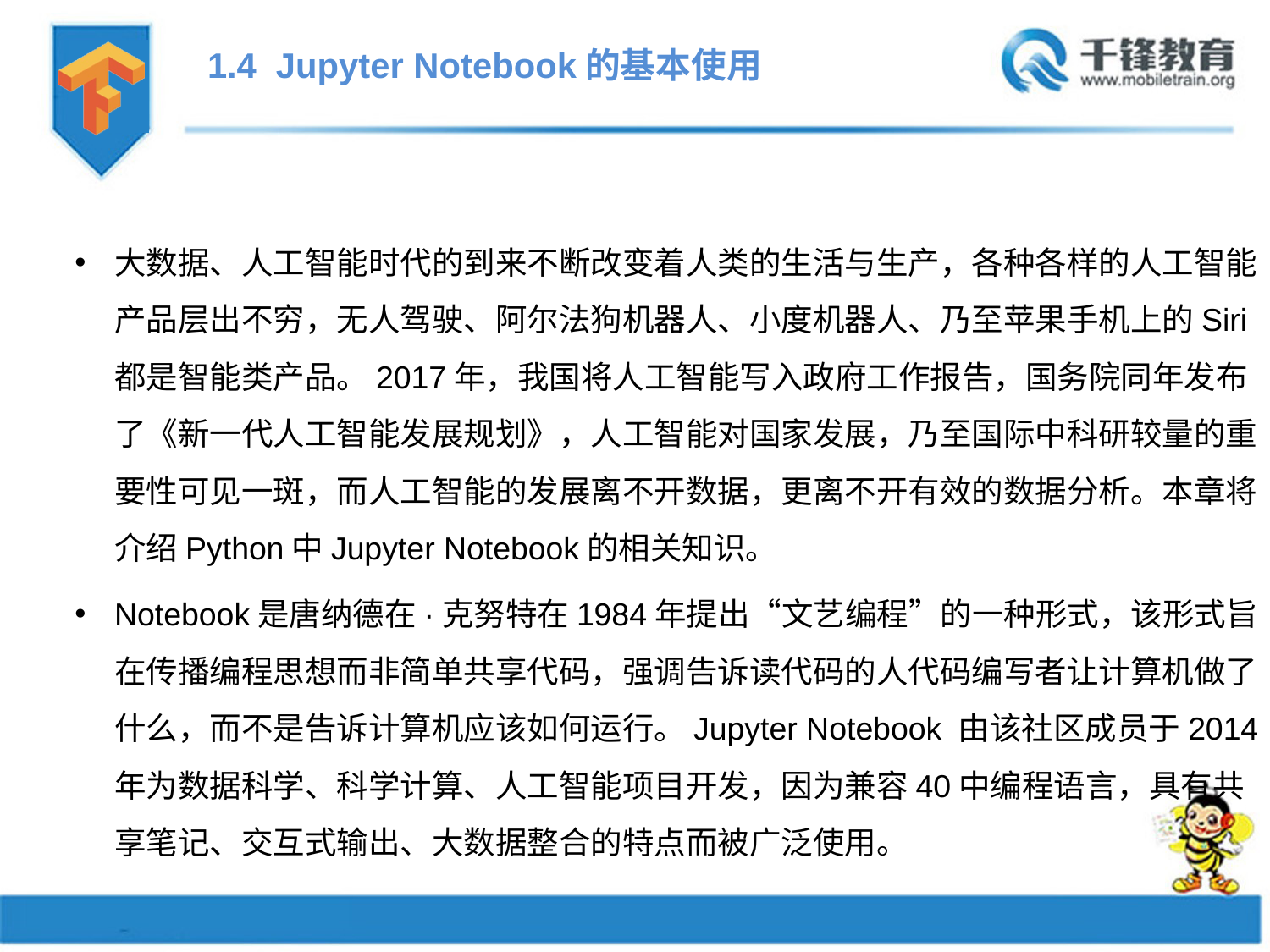

1.4  Jupyter Notebook的基本使用
大数据、人工智能时代的到来不断改变着人类的生活与生产，各种各样的人工智能产品层出不穷，无人驾驶、阿尔法狗机器人、小度机器人、乃至苹果手机上的Siri都是智能类产品。2017年，我国将人工智能写入政府工作报告，国务院同年发布了《新一代人工智能发展规划》，人工智能对国家发展，乃至国际中科研较量的重要性可见一斑，而人工智能的发展离不开数据，更离不开有效的数据分析。本章将介绍Python中Jupyter Notebook的相关知识。
Notebook是唐纳德在·克努特在1984年提出“文艺编程”的一种形式，该形式旨在传播编程思想而非简单共享代码，强调告诉读代码的人代码编写者让计算机做了什么，而不是告诉计算机应该如何运行。Jupyter Notebook 由该社区成员于2014年为数据科学、科学计算、人工智能项目开发，因为兼容40中编程语言，具有共享笔记、交互式输出、大数据整合的特点而被广泛使用。